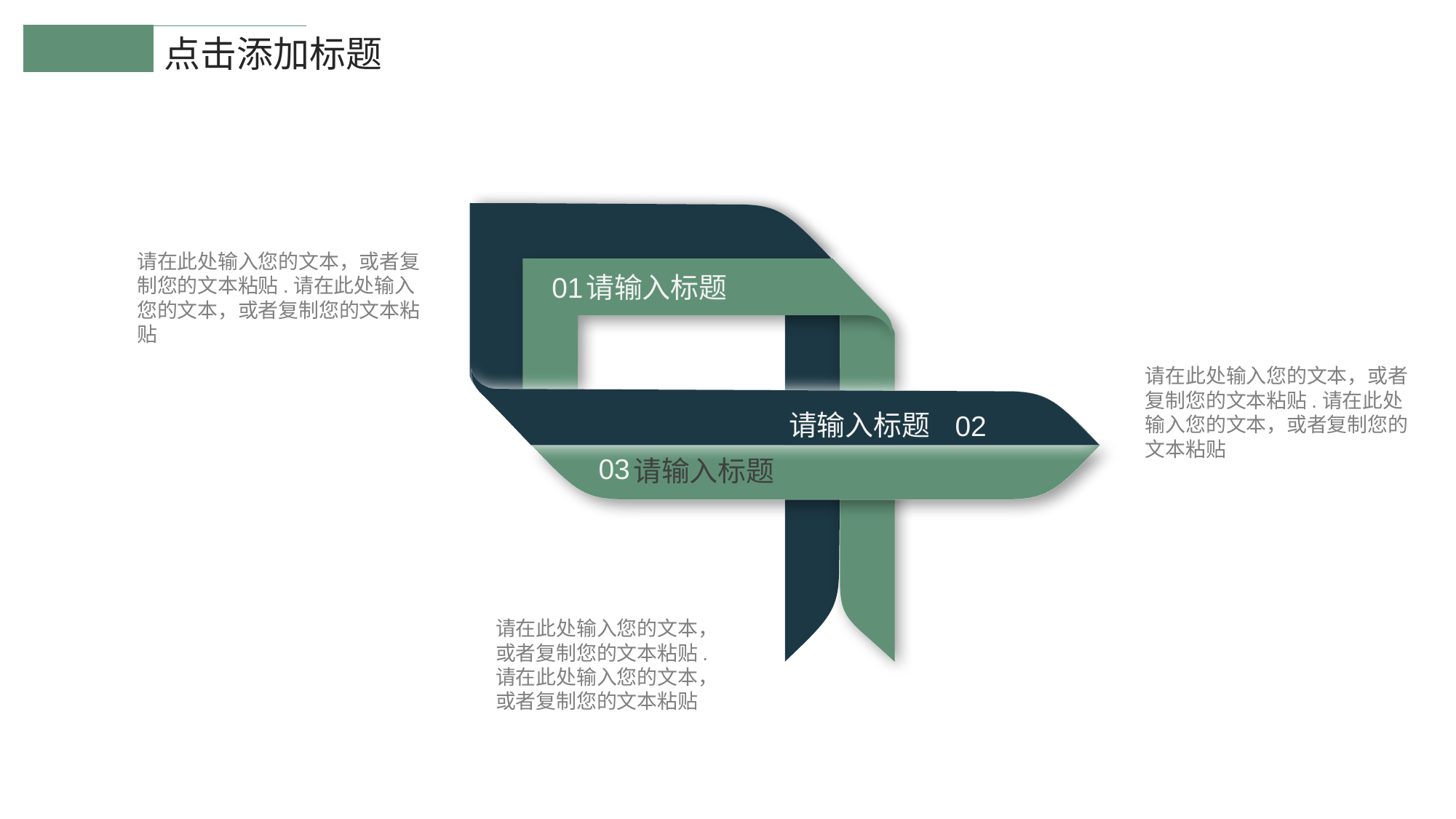

点击添加标题

请在此处输入您的文本，或者复制您的文本粘贴.请在此处输入您的文本，或者复制您的文本粘贴

01
请输入标题

请在此处输入您的文本，或者复制您的文本粘贴.请在此处输入您的文本，或者复制您的文本粘贴

02
请输入标题
03
请输入标题
请在此处输入您的文本，或者复制您的文本粘贴.请在此处输入您的文本，或者复制您的文本粘贴